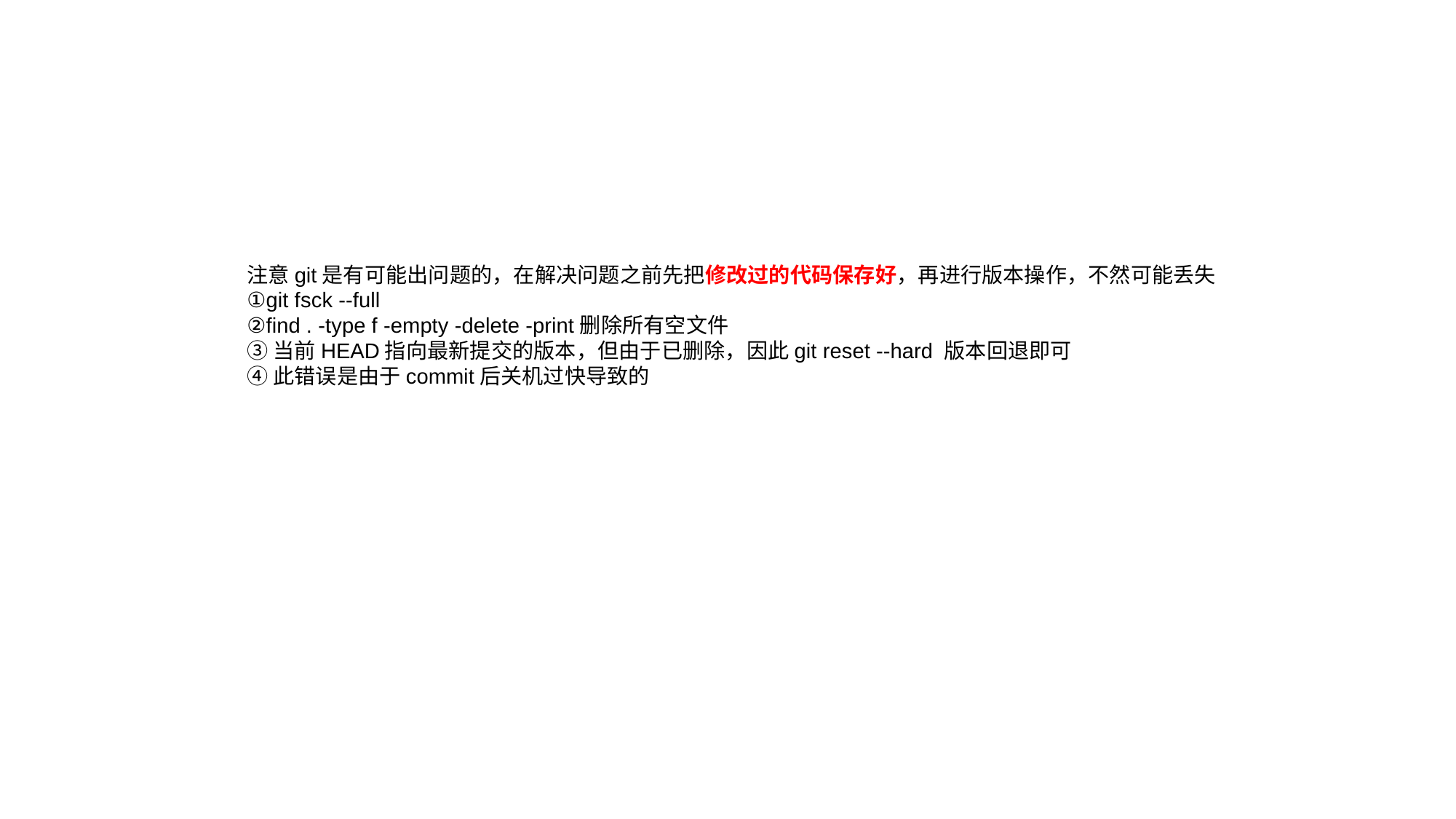

注意git是有可能出问题的，在解决问题之前先把修改过的代码保存好，再进行版本操作，不然可能丢失
①git fsck --full
②find . -type f -empty -delete -print删除所有空文件
③当前HEAD指向最新提交的版本，但由于已删除，因此git reset --hard 版本回退即可
④此错误是由于commit后关机过快导致的